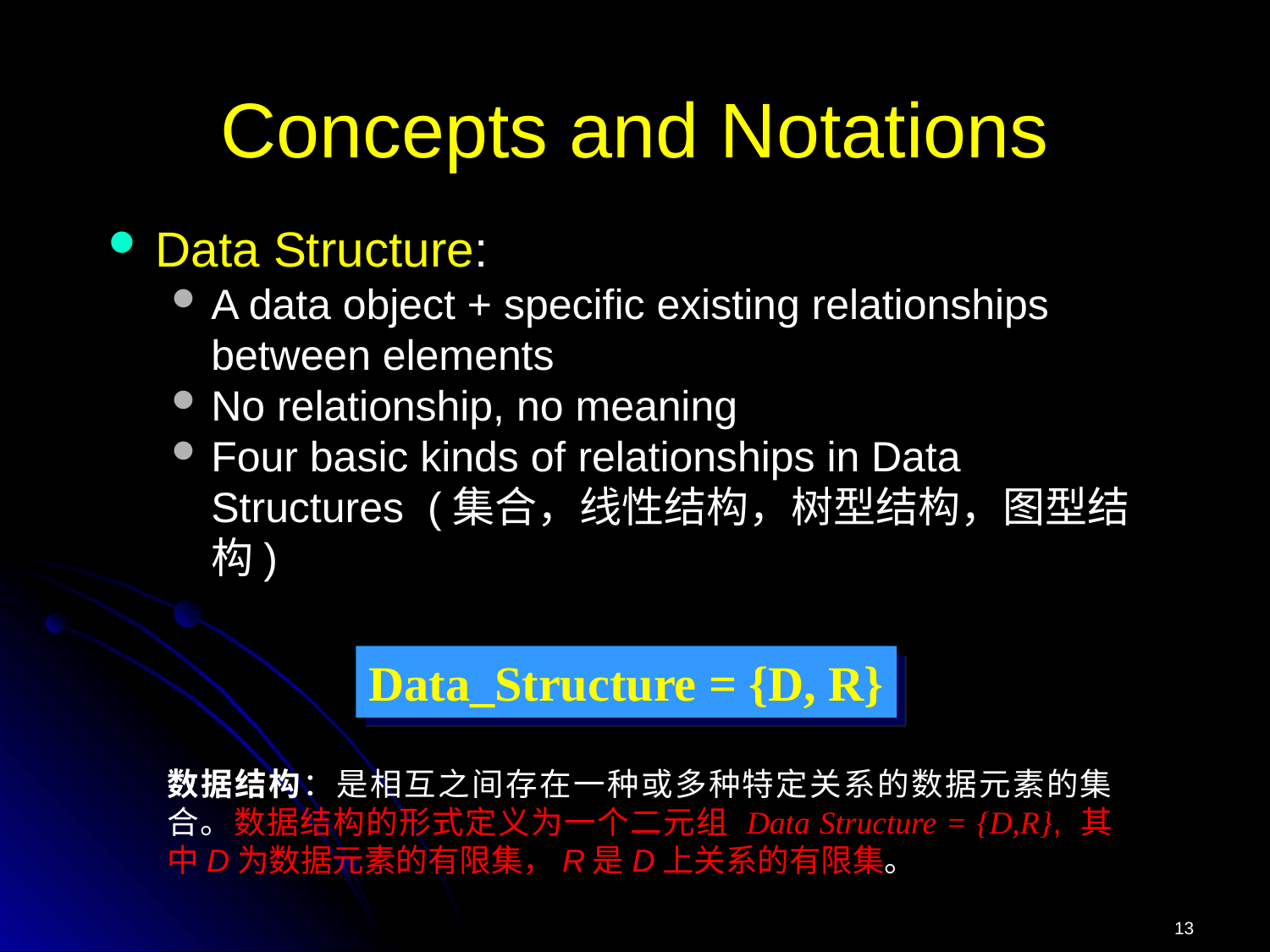

# Concepts and Notations
Data Structure:
A data object + specific existing relationships between elements
No relationship, no meaning
Four basic kinds of relationships in Data Structures  (集合，线性结构，树型结构，图型结构)
Data_Structure = {D, R}
数据结构：是相互之间存在一种或多种特定关系的数据元素的集合。数据结构的形式定义为一个二元组 Data Structure = {D,R}, 其中D为数据元素的有限集，R是D上关系的有限集。

13